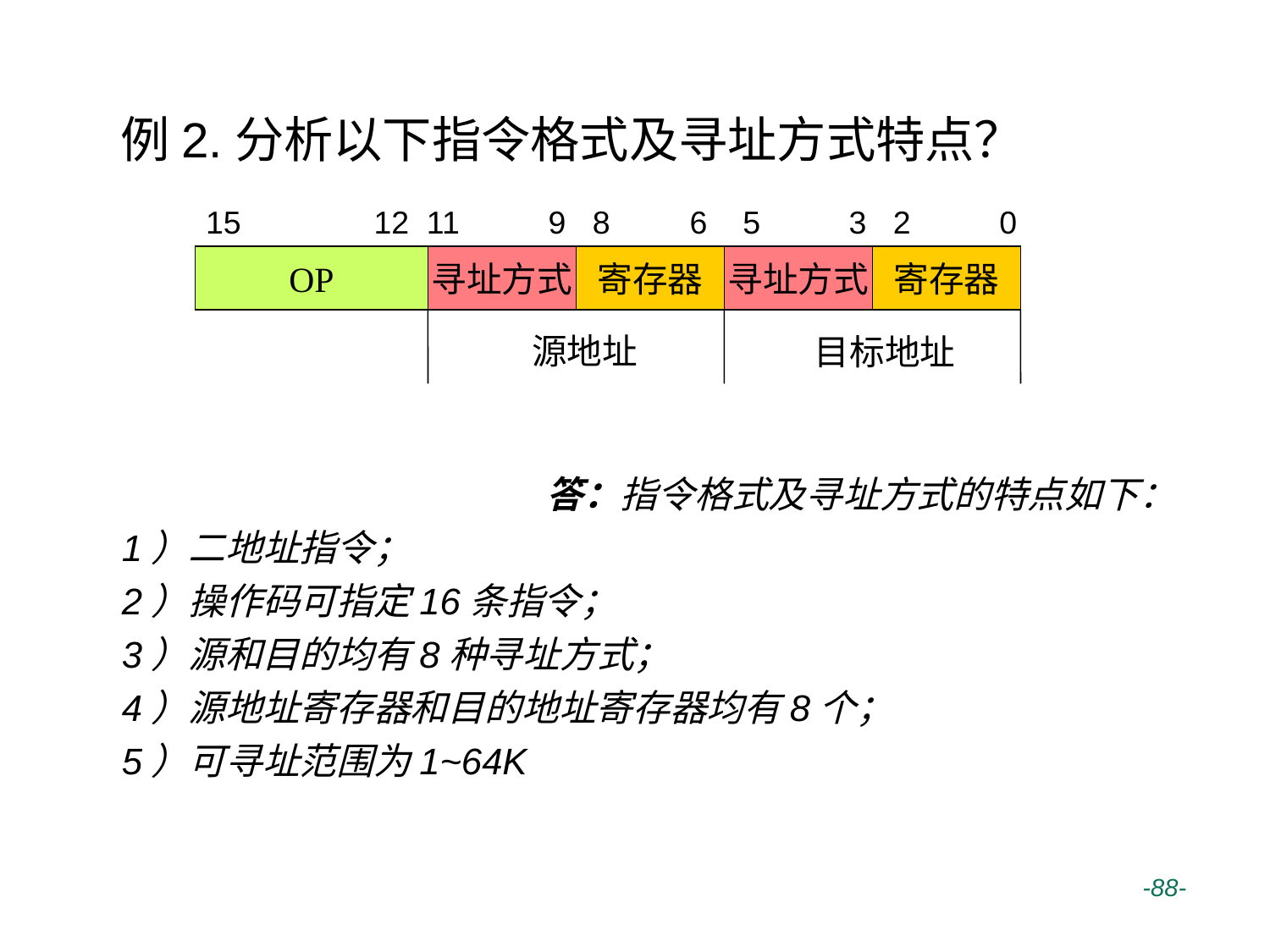

例2.分析以下指令格式及寻址方式特点？
 15               12  11          9   8         6    5          3   2          0
OP
寻址方式
寄存器
寻址方式
寄存器

目标地址
源地址
 答：指令格式及寻址方式的特点如下：
      1）二地址指令；
      2）操作码可指定16条指令；
      3）源和目的均有8种寻址方式；
      4）源地址寄存器和目的地址寄存器均有8个；
      5）可寻址范围为1~64K

 -88-